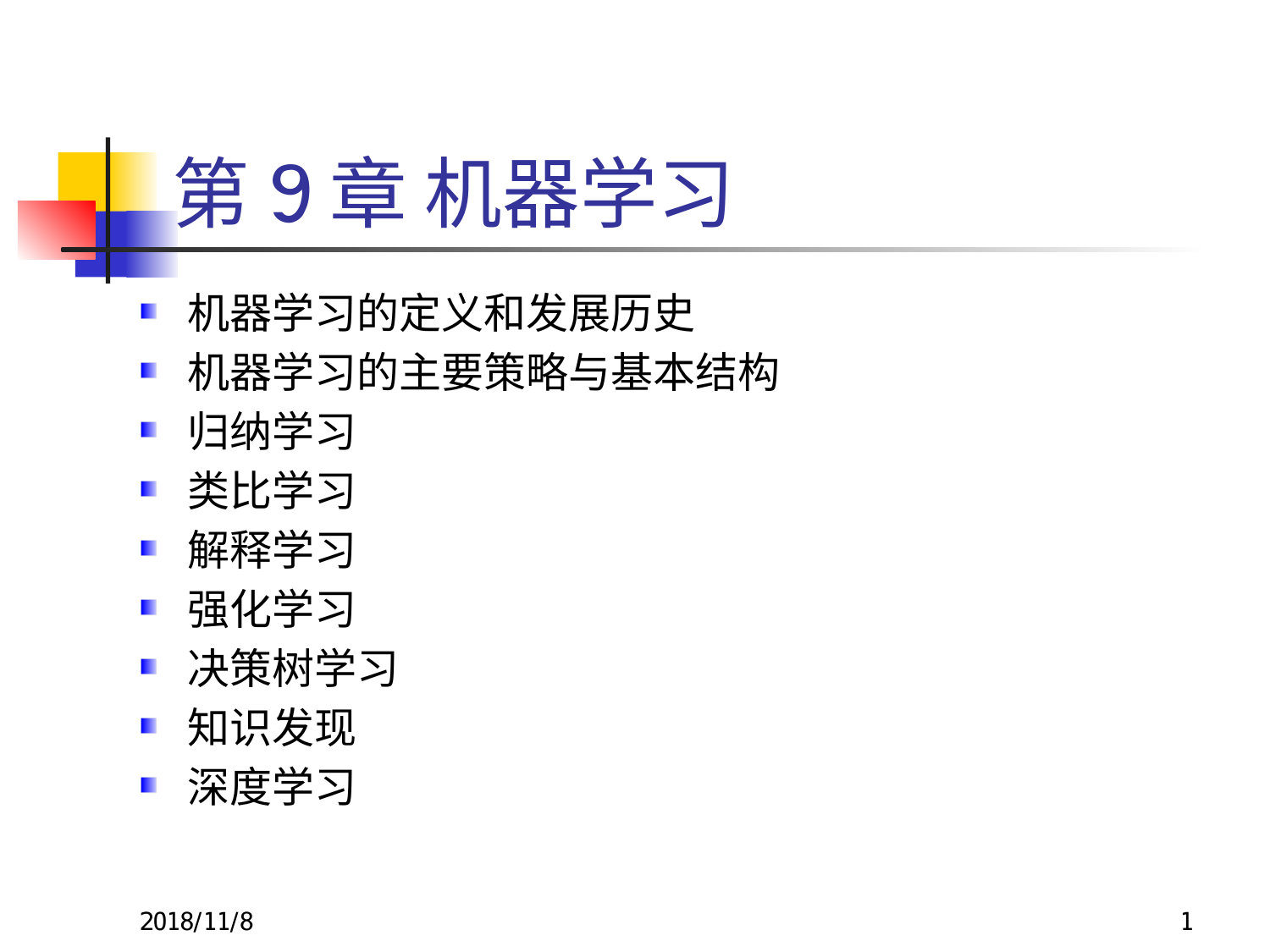

# 第9章 机器学习
机器学习的定义和发展历史
机器学习的主要策略与基本结构
归纳学习
类比学习
解释学习
强化学习
决策树学习
知识发现
深度学习
2018/11/8
1